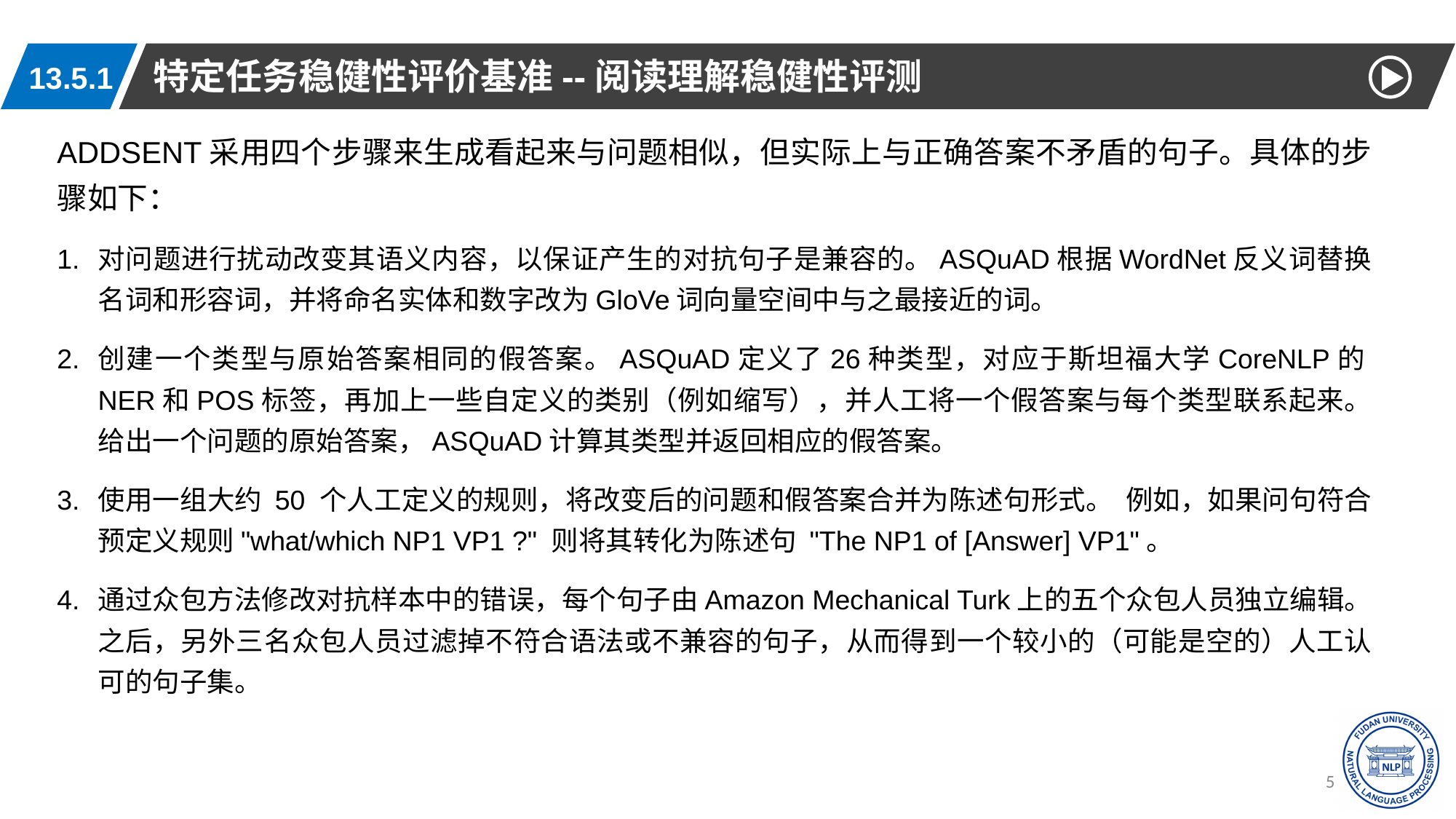

特定任务稳健性评价基准--阅读理解稳健性评测
13.5.1

ADDSENT采用四个步骤来生成看起来与问题相似，但实际上与正确答案不矛盾的句子。具体的步骤如下：
对问题进行扰动改变其语义内容，以保证产生的对抗句子是兼容的。ASQuAD根据WordNet反义词替换名词和形容词，并将命名实体和数字改为GloVe词向量空间中与之最接近的词。
创建一个类型与原始答案相同的假答案。ASQuAD定义了26种类型，对应于斯坦福大学CoreNLP的NER和POS标签，再加上一些自定义的类别（例如缩写），并人工将一个假答案与每个类型联系起来。给出一个问题的原始答案，ASQuAD计算其类型并返回相应的假答案。
使用一组大约 50 个人工定义的规则，将改变后的问题和假答案合并为陈述句形式。  例如，如果问句符合 预定义规则"what/which NP1 VP1 ?" 则将其转化为陈述句 "The NP1 of [Answer] VP1"。
通过众包方法修改对抗样本中的错误，每个句子由Amazon Mechanical Turk上的五个众包人员独立编辑。之后，另外三名众包人员过滤掉不符合语法或不兼容的句子，从而得到一个较小的（可能是空的）人工认可的句子集。
59